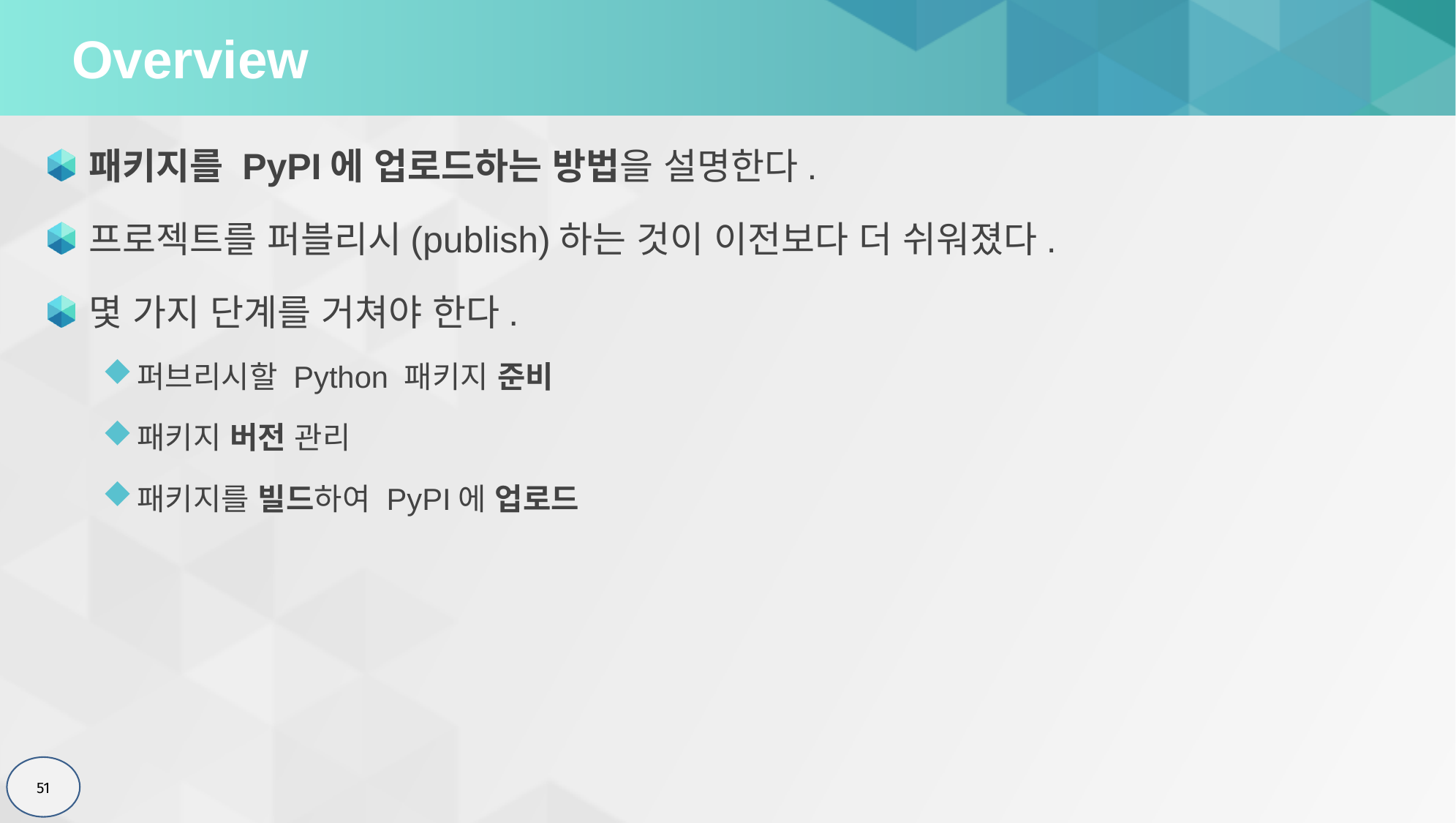

# Overview
패키지를 PyPI에 업로드하는 방법을 설명한다.
프로젝트를 퍼블리시(publish)하는 것이 이전보다 더 쉬워졌다.
몇 가지 단계를 거쳐야 한다.
퍼브리시할 Python 패키지 준비
패키지 버전 관리
패키지를 빌드하여 PyPI에 업로드